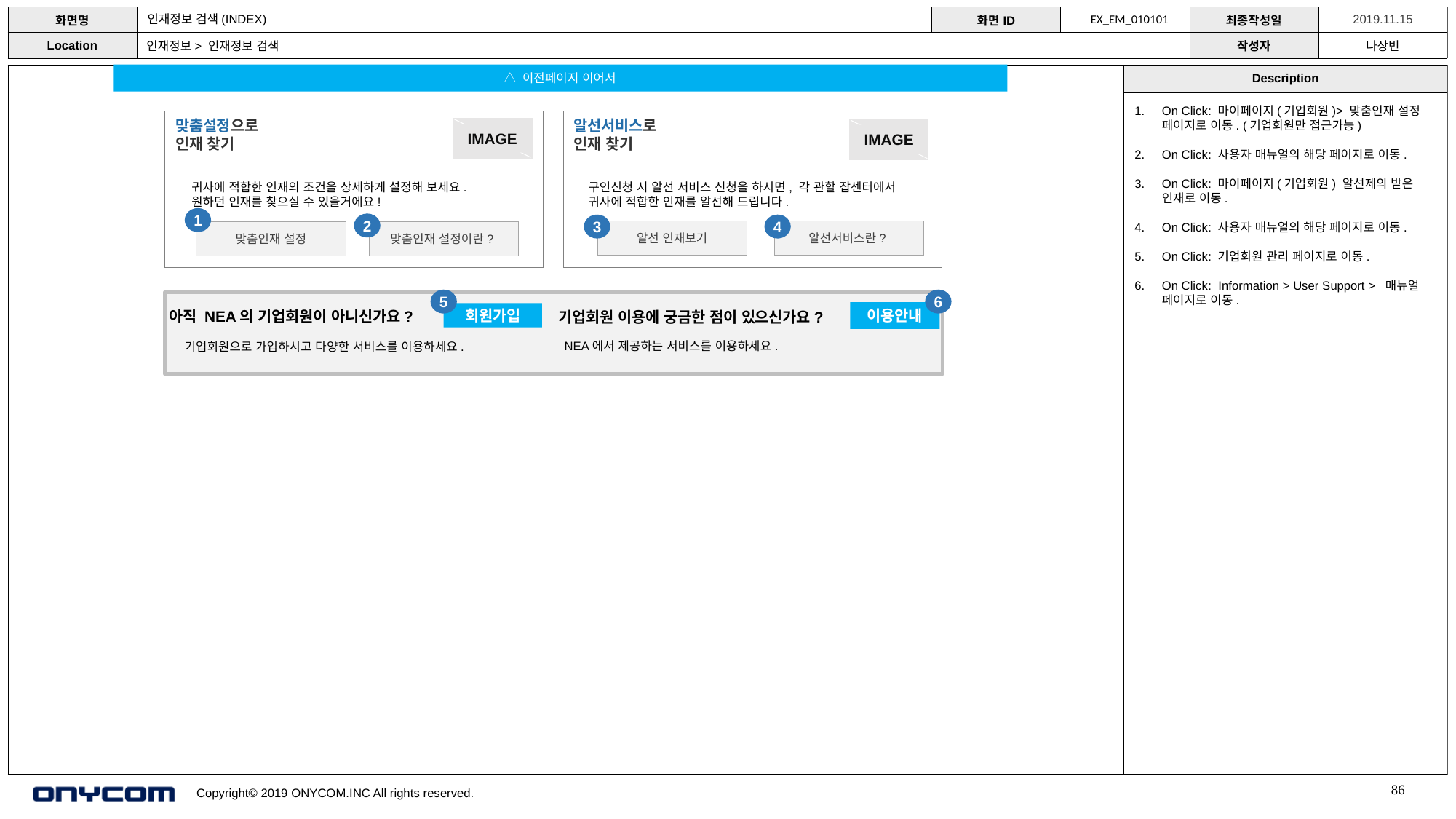

인재정보 검색(INDEX)
EX_EM_010101
인재정보> 인재정보 검색
△ 이전페이지 이어서
On Click: 마이페이지(기업회원)> 맞춤인재 설정 페이지로 이동. (기업회원만 접근가능)

On Click: 사용자 매뉴얼의 해당 페이지로 이동.

On Click: 마이페이지(기업회원) 알선제의 받은 인재로 이동.

On Click: 사용자 매뉴얼의 해당 페이지로 이동.

On Click: 기업회원 관리 페이지로 이동.

On Click:  Information > User Support >  매뉴얼 페이지로 이동.
맞춤설정으로
인재 찾기

알선서비스로
인재 찾기

IMAGE

IMAGE
귀사에 적합한 인재의 조건을 상세하게 설정해 보세요.
원하던 인재를 찾으실 수 있을거에요!
구인신청 시 알선 서비스 신청을 하시면, 각 관할 잡센터에서 귀사에 적합한 인재를 알선해 드립니다.
1
2
3
4
알선서비스란?
알선 인재보기
맞춤인재 설정이란?
맞춤인재 설정
5
6

아직 NEA의 기업회원이 아니신가요?
이용안내
기업회원 이용에 궁금한 점이 있으신가요?
회원가입
NEA에서 제공하는 서비스를 이용하세요.
기업회원으로 가입하시고 다양한 서비스를 이용하세요.
86